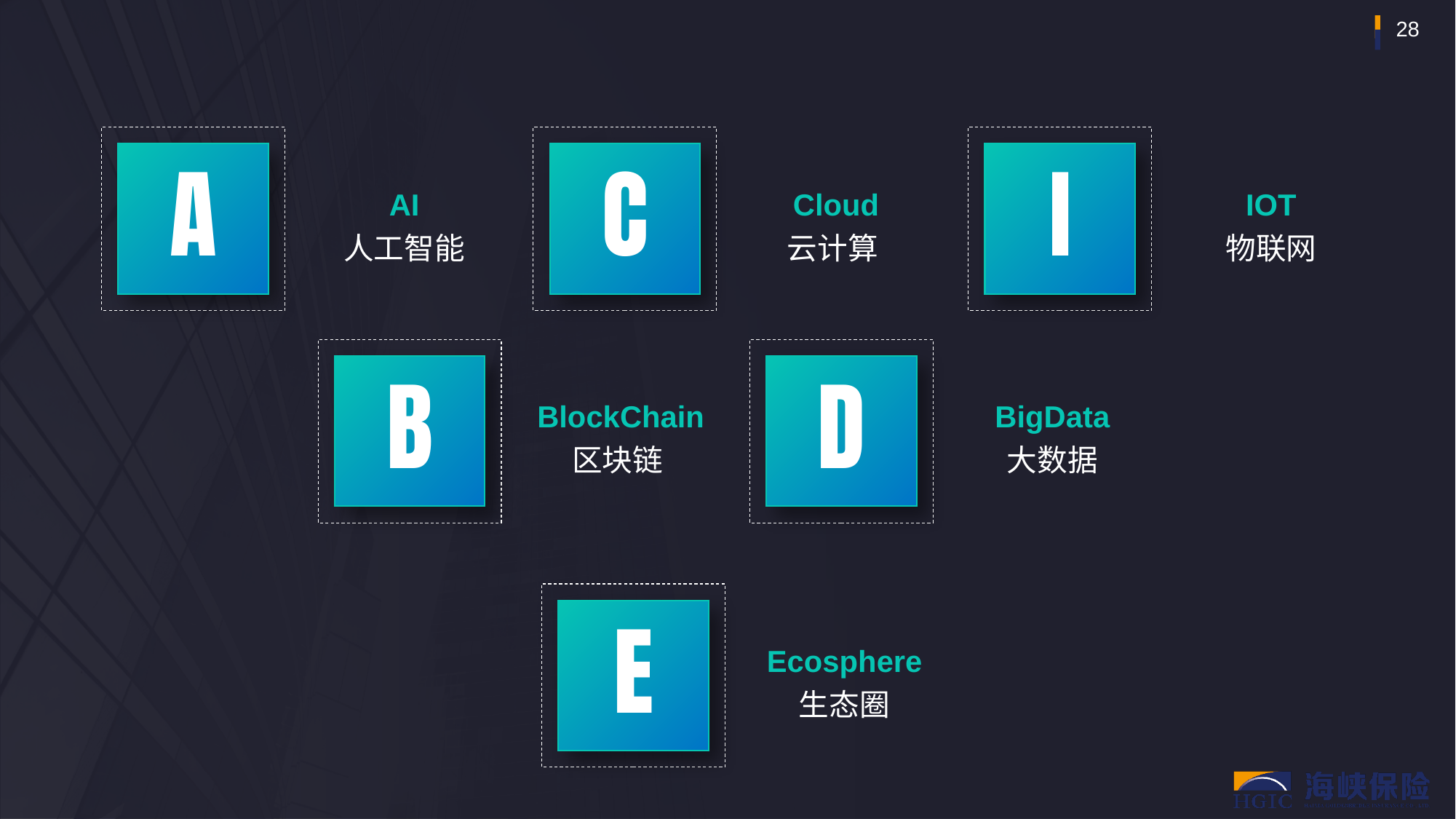

A
C
I
AI
人工智能
Cloud
云计算
IOT
物联网

B
D
BlockChain
区块链
BigData
大数据

E
Ecosphere
生态圈